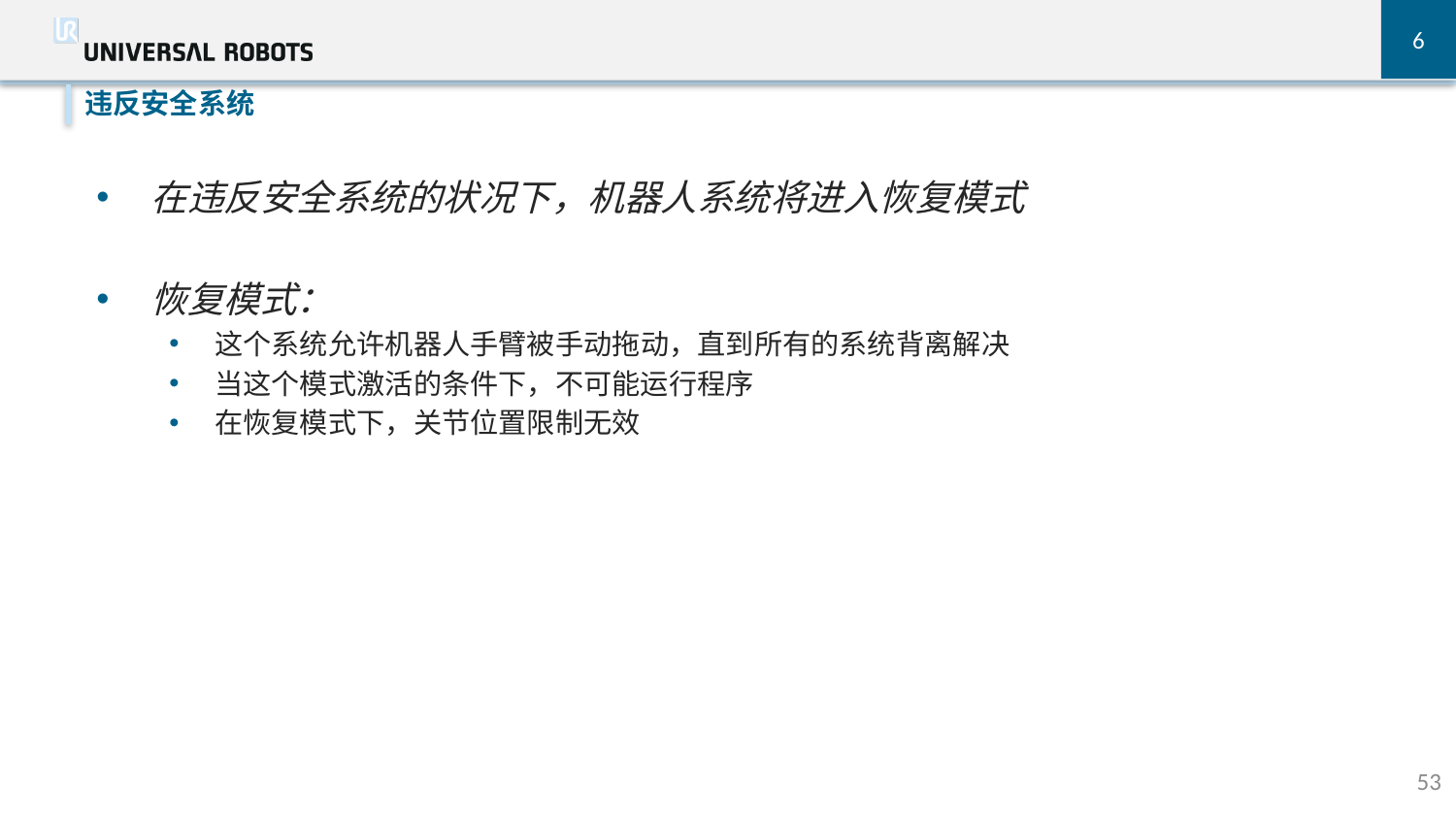

6
违反安全系统

在违反安全系统的状况下，机器人系统将进入恢复模式

恢复模式：
这个系统允许机器人手臂被手动拖动，直到所有的系统背离解决
当这个模式激活的条件下，不可能运行程序
在恢复模式下，关节位置限制无效

53